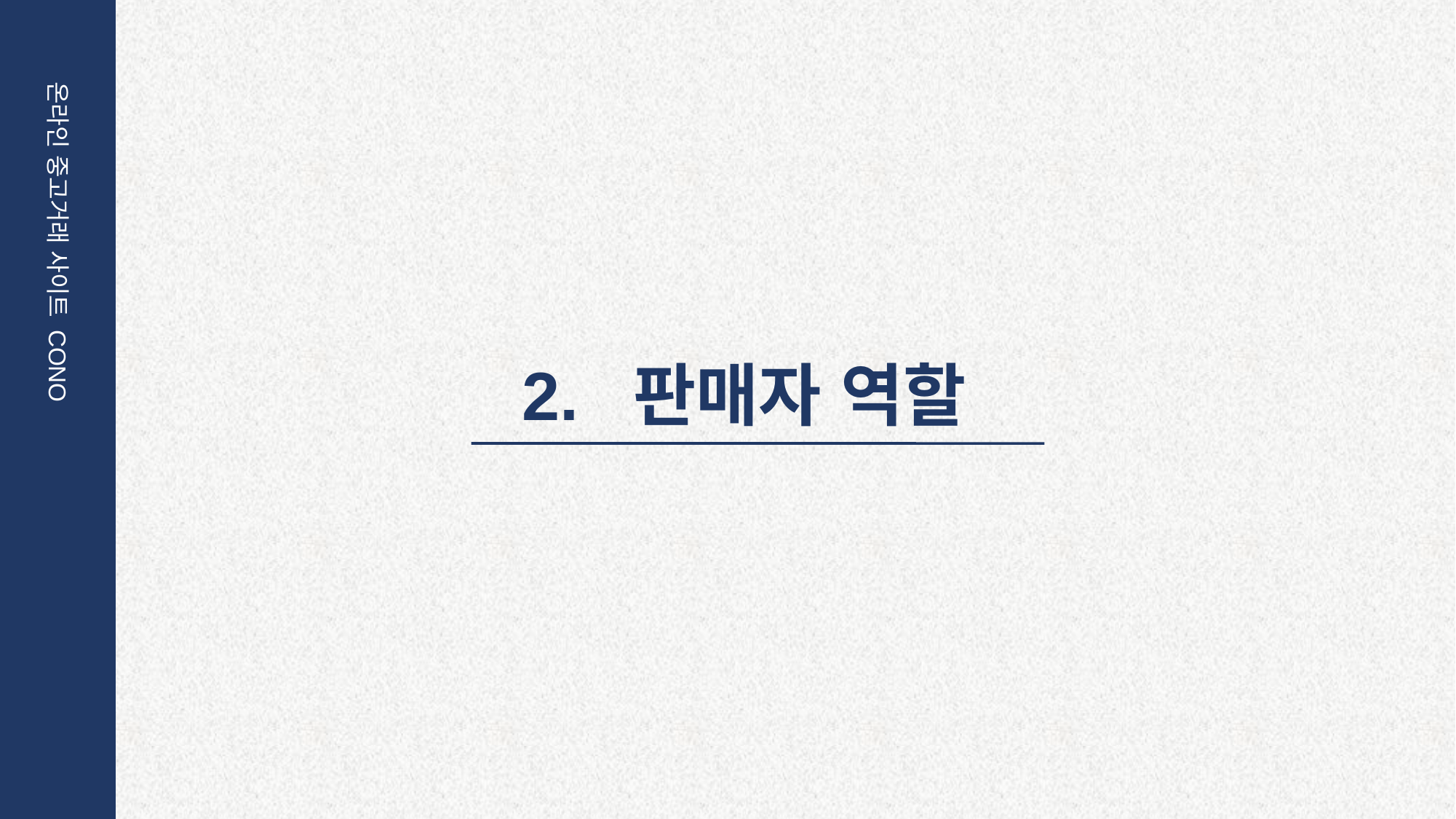

온라인 중고거래 사이트 CONO
2.  판매자 역할